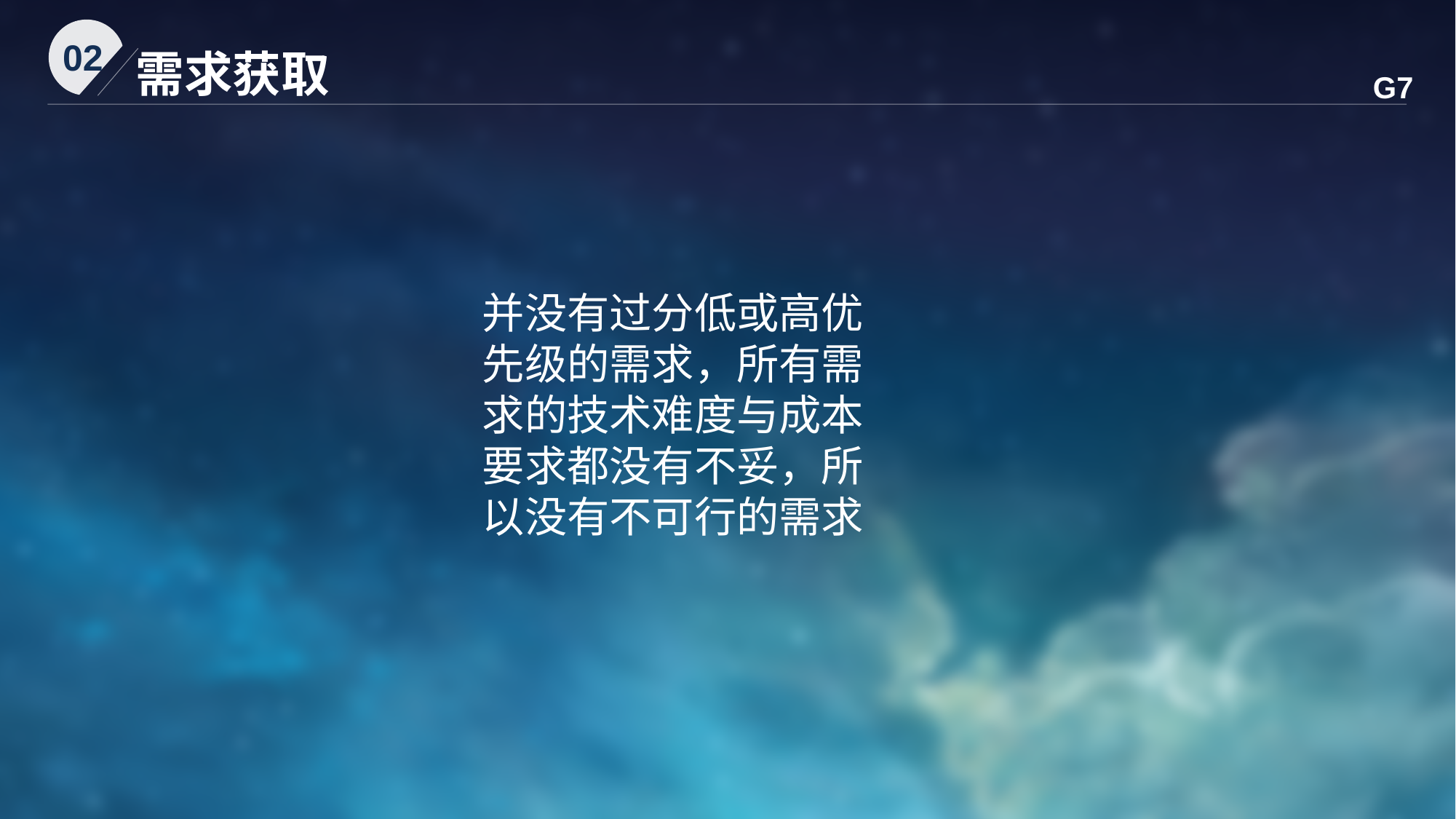

02
需求获取
G7
并没有过分低或高优先级的需求，所有需求的技术难度与成本要求都没有不妥，所以没有不可行的需求